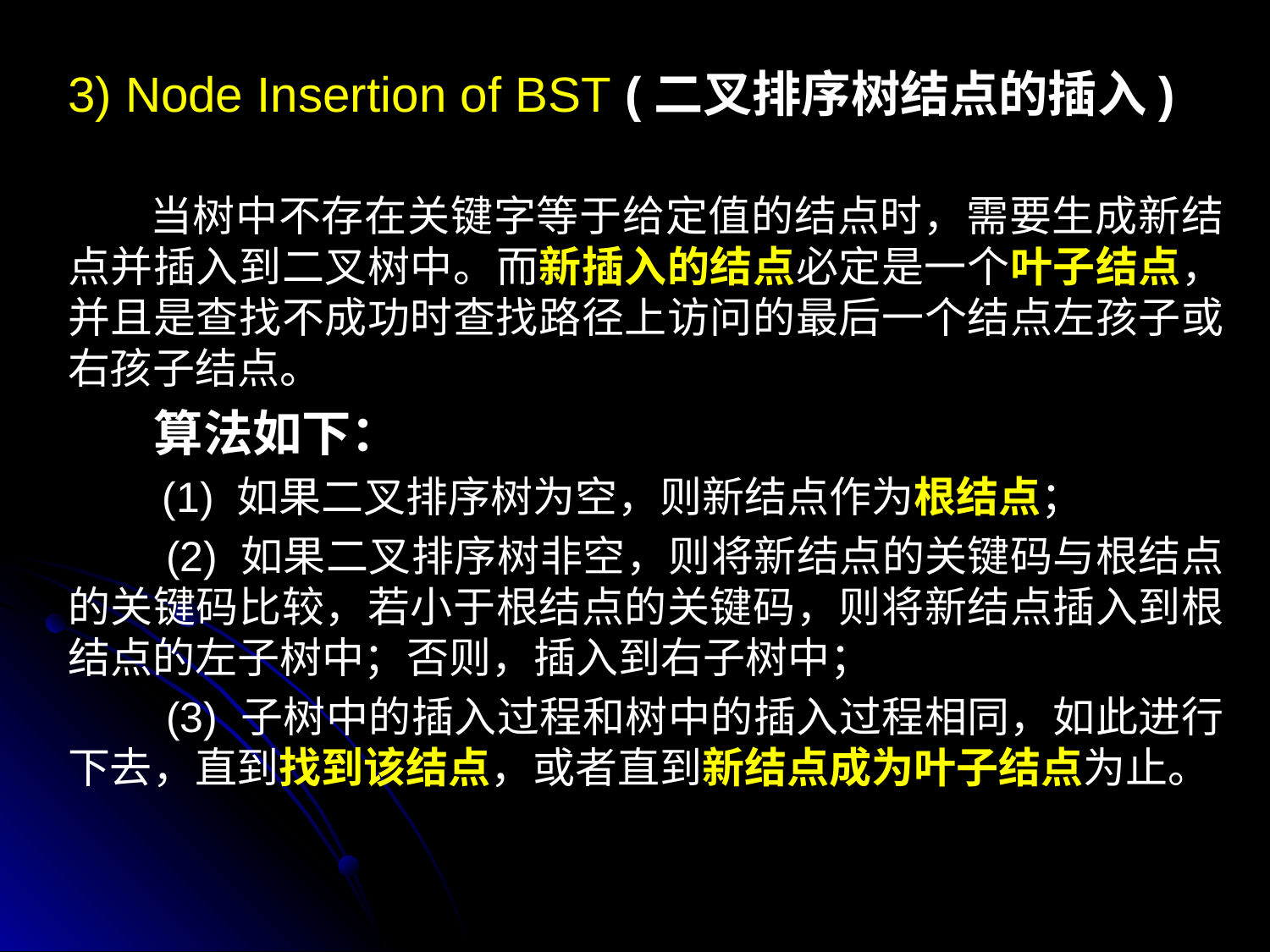

3) Node Insertion of BST (二叉排序树结点的插入)

       当树中不存在关键字等于给定值的结点时，需要生成新结点并插入到二叉树中。而新插入的结点必定是一个叶子结点，并且是查找不成功时查找路径上访问的最后一个结点左孩子或右孩子结点。
        算法如下：
        (1) 如果二叉排序树为空，则新结点作为根结点；
        (2) 如果二叉排序树非空，则将新结点的关键码与根结点的关键码比较，若小于根结点的关键码，则将新结点插入到根结点的左子树中；否则，插入到右子树中；
        (3) 子树中的插入过程和树中的插入过程相同，如此进行下去，直到找到该结点，或者直到新结点成为叶子结点为止。